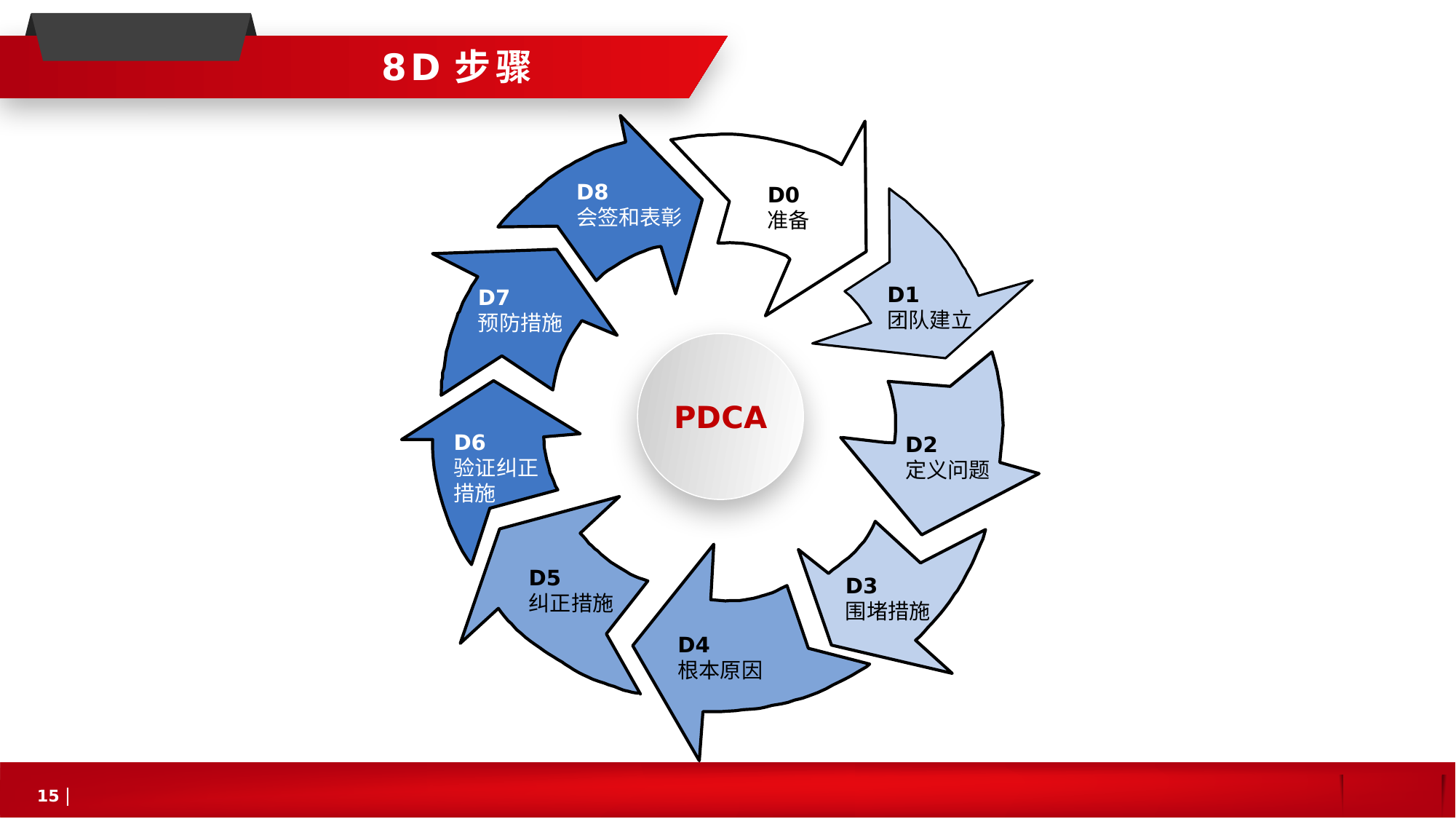

8D步骤

D8
会签和表彰
D0
准备

D1
团队建立
D7
预防措施
PDCA

D6
验证纠正措施
D2
定义问题

D5
纠正措施
D3
围堵措施
D4
根本原因